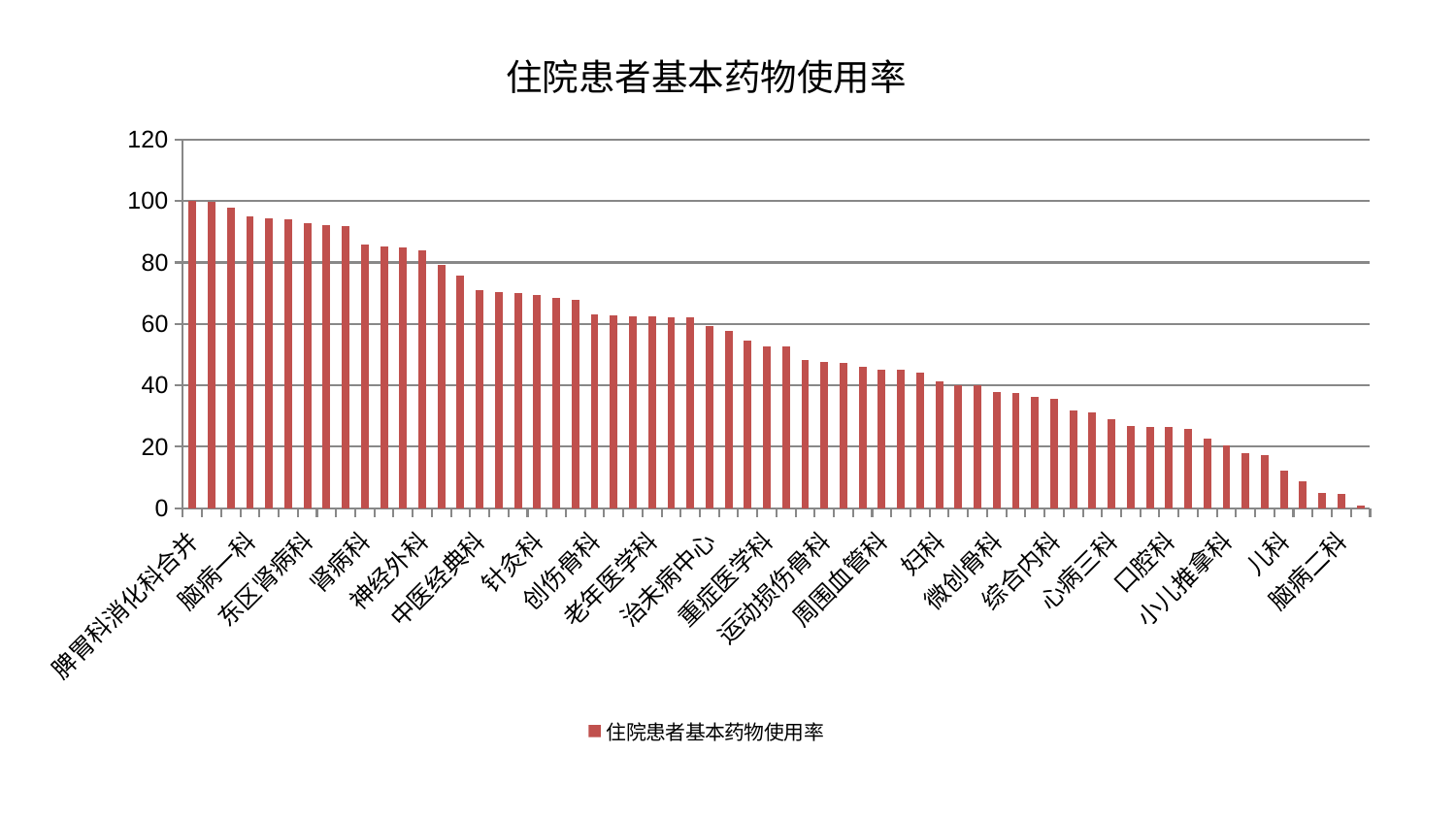

### Chart: 住院患者基本药物使用率

| Category | 住院患者基本药物使用率 |
|---|---|
| 脾胃科消化科合并 | 100.0 |
| 神经内科 | 99.70954667572066 |
| 妇二科 | 97.71241598353254 |
| 脑病一科 | 94.91579166820988 |
| 风湿病科 | 94.35775086760644 |
| 眼科 | 94.21352066905672 |
| 东区肾病科 | 92.67862913717022 |
| 心病二科 | 92.21436127562887 |
| 内分泌科 | 91.86339328033627 |
| 肾病科 | 85.75020585604547 |
| 小儿骨科 | 85.1809503497882 |
| 肛肠科 | 84.89193898472307 |
| 神经外科 | 84.0151862286558 |
| 男科 | 79.12020257139498 |
| 脑病三科 | 75.84657439062245 |
| 中医经典科 | 71.11969706176515 |
| 泌尿外科 | 70.2868367109047 |
| 脾胃病科 | 70.07269459366647 |
| 针灸科 | 69.43448621871893 |
| 肝病科 | 68.54062890331048 |
| 中医外治中心 | 68.0182985930083 |
| 创伤骨科 | 63.11179282965303 |
| 肿瘤内科 | 62.7101945537161 |
| 肾脏内科 | 62.610572324171144 |
| 老年医学科 | 62.59403675032458 |
| 产科 | 62.2782667857057 |
| 耳鼻喉科 | 62.26586652127182 |
| 治未病中心 | 59.21121349930556 |
| 心血管内科 | 57.67544271903093 |
| 康复科 | 54.60251384162296 |
| 重症医学科 | 52.742692056789586 |
| 皮肤科 | 52.65782172131259 |
| 心病一科 | 48.27844537557304 |
| 运动损伤骨科 | 47.56249123645689 |
| 东区重症医学科 | 47.421143421883464 |
| 呼吸内科 | 46.06992596553153 |
| 周围血管科 | 45.030097697367495 |
| 乳腺甲状腺外科 | 45.01929530258644 |
| 心病四科 | 44.229892425590975 |
| 妇科 | 41.31879375716141 |
| 推拿科 | 40.162622954312575 |
| 西区重症医学科 | 39.93405055552717 |
| 微创骨科 | 37.98883348064016 |
| 关节骨科 | 37.483928674069944 |
| 消化内科 | 36.12740761358748 |
| 综合内科 | 35.7584262395559 |
| 胸外科 | 31.754209217081513 |
| 骨科 | 31.081072917682167 |
| 心病三科 | 29.01069821001887 |
| 美容皮肤科 | 26.902374030981772 |
| 身心医学科 | 26.597450445409372 |
| 口腔科 | 26.304974735210845 |
| 普通外科 | 25.858239418270134 |
| 妇科妇二科合并 | 22.721311212975515 |
| 小儿推拿科 | 20.401007884976057 |
| 显微骨科 | 17.88703207629758 |
| 血液科 | 17.22636454106632 |
| 儿科 | 12.192441142224398 |
| 脊柱骨科 | 8.918130747939221 |
| 肝胆外科 | 4.986178551373757 |
| 脑病二科 | 4.659327620963842 |
| 医院 | 0.9566822793717199 |
265